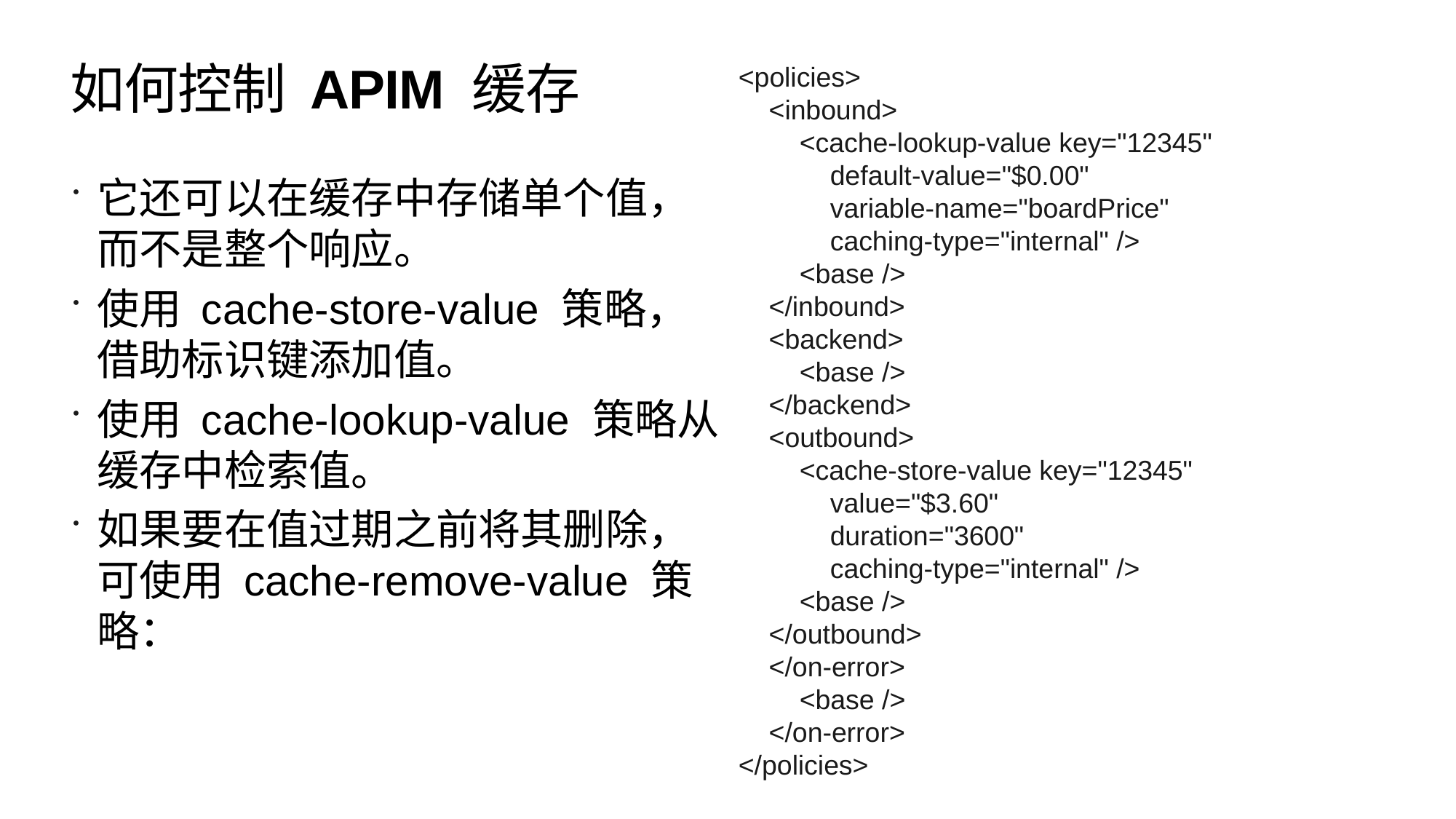

# 如何控制 APIM 缓存
<policies>
    <inbound>
        <cache-lookup-value key="12345"
            default-value="$0.00"
            variable-name="boardPrice"
            caching-type="internal" />
        <base />
    </inbound>
    <backend>
        <base />
    </backend>
    <outbound>
        <cache-store-value key="12345"
            value="$3.60"
            duration="3600"
            caching-type="internal" />
        <base />
    </outbound>
    </on-error>
        <base />
    </on-error>
</policies>
它还可以在缓存中存储单个值，而不是整个响应。
使用 cache-store-value 策略，借助标识键添加值。
使用 cache-lookup-value 策略从缓存中检索值。
如果要在值过期之前将其删除，可使用 cache-remove-value 策略：